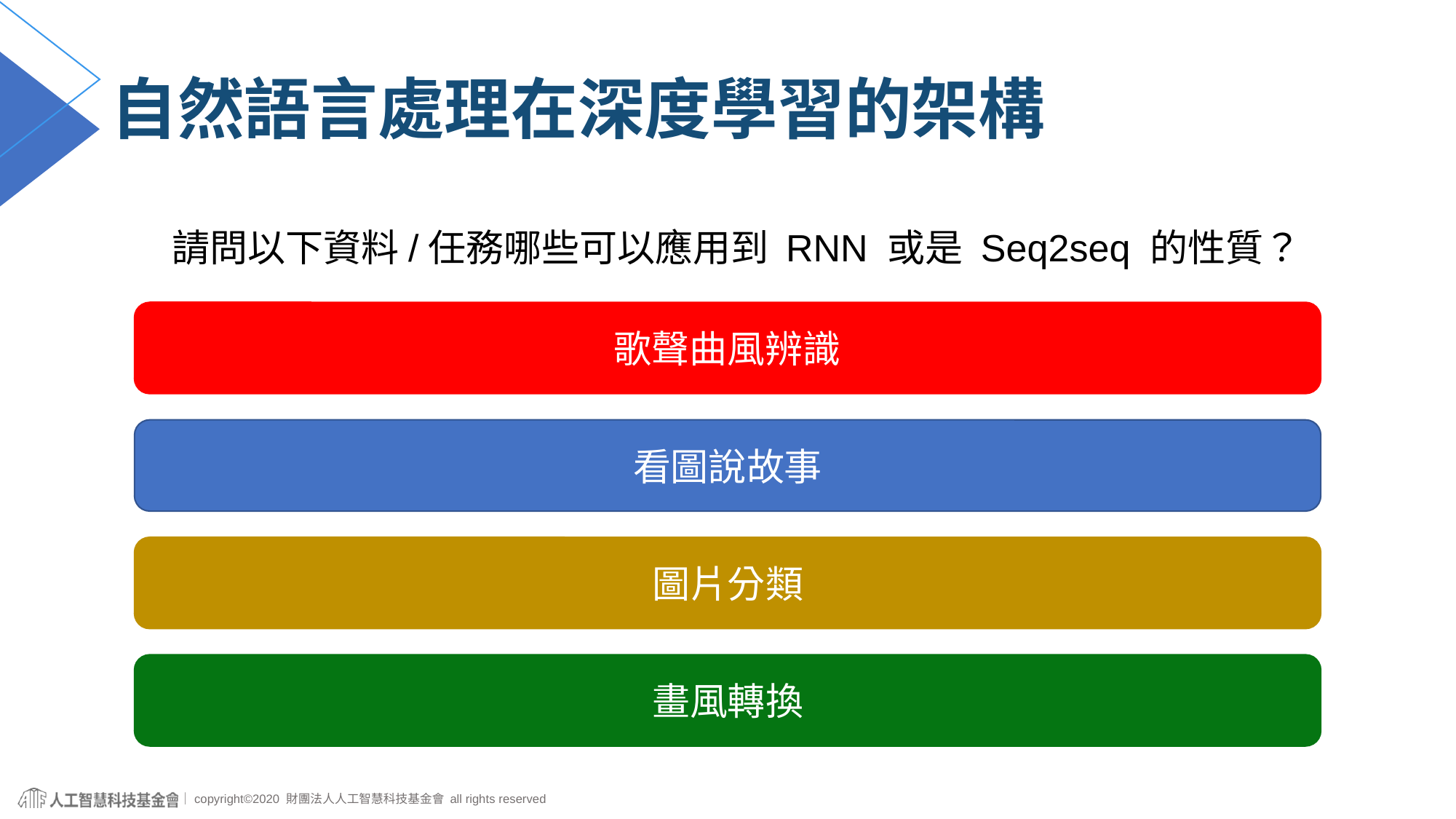

# 自然語言處理在深度學習的架構
請問以下資料/任務哪些可以應用到 RNN 或是 Seq2seq 的性質？
歌聲曲風辨識
看圖說故事
圖片分類
畫風轉換